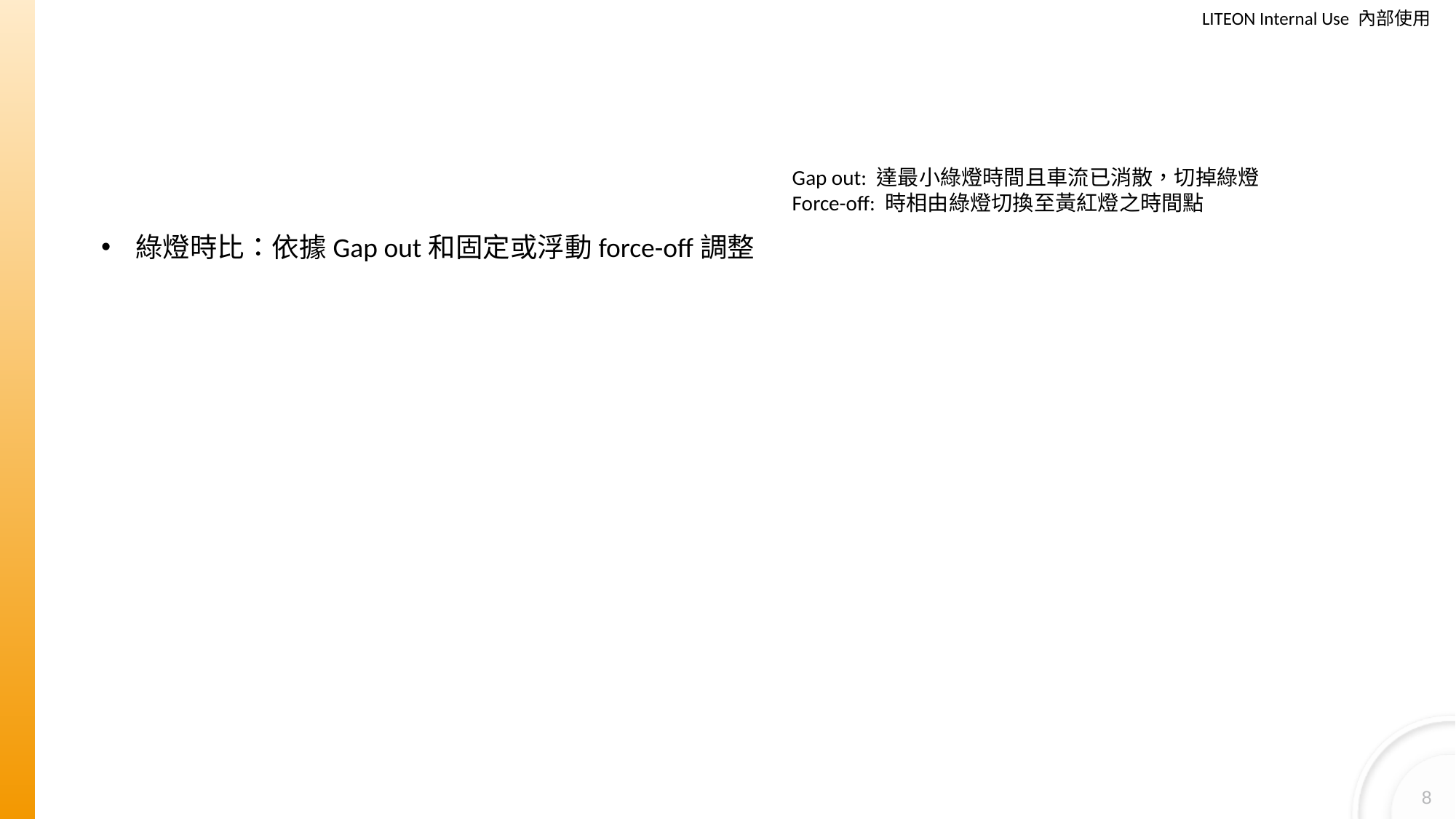

#
Gap out: 達最小綠燈時間且車流已消散，切掉綠燈
Force-off: 時相由綠燈切換至黃紅燈之時間點
綠燈時比：依據Gap out和固定或浮動force-off調整
8